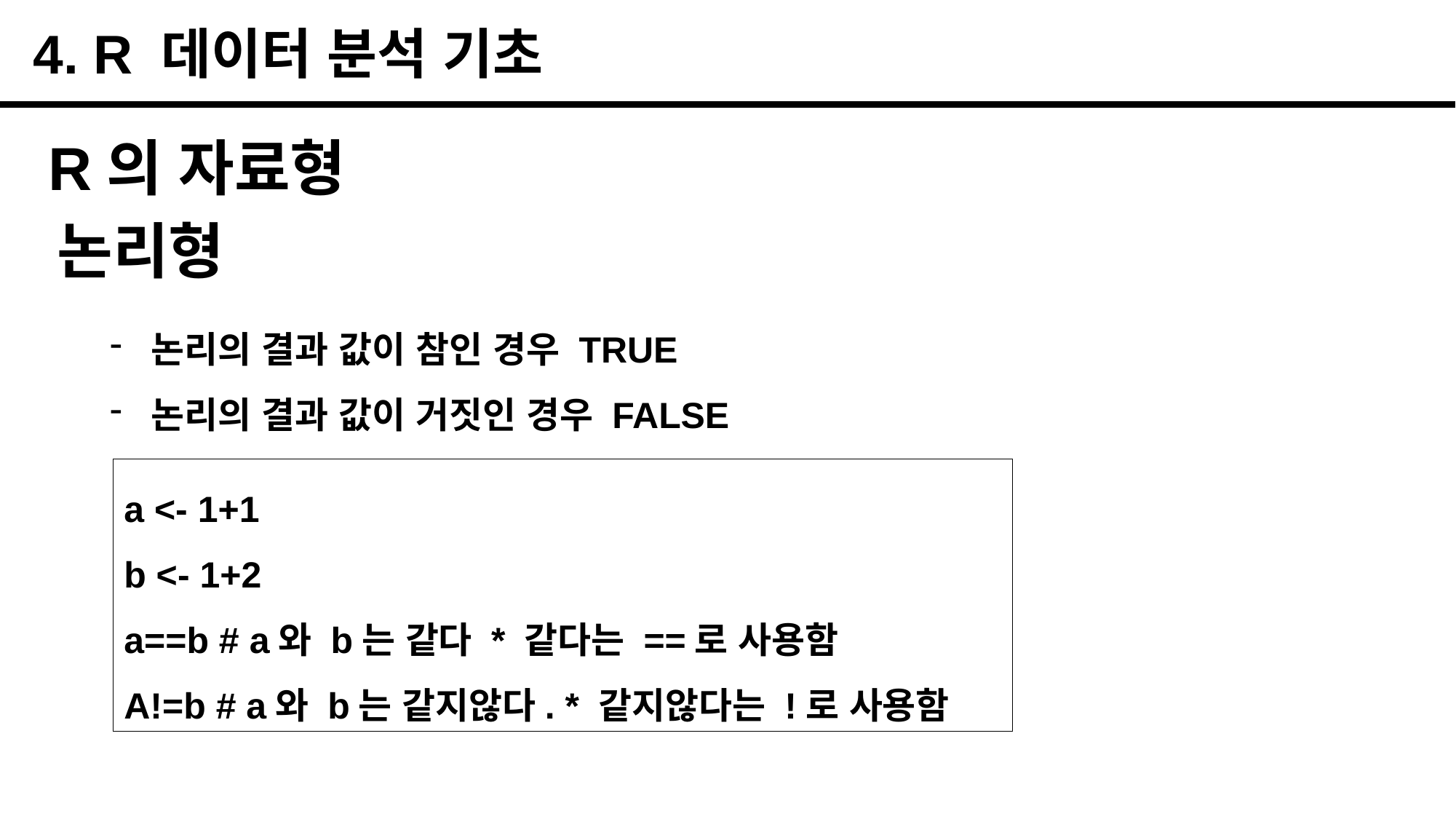

4. R 데이터 분석 기초
R의 자료형
논리형
논리의 결과 값이 참인 경우 TRUE
논리의 결과 값이 거짓인 경우 FALSE
a <- 1+1
b <- 1+2
a==b # a와 b는 같다 * 같다는 ==로 사용함
A!=b # a와 b는 같지않다. * 같지않다는 !로 사용함